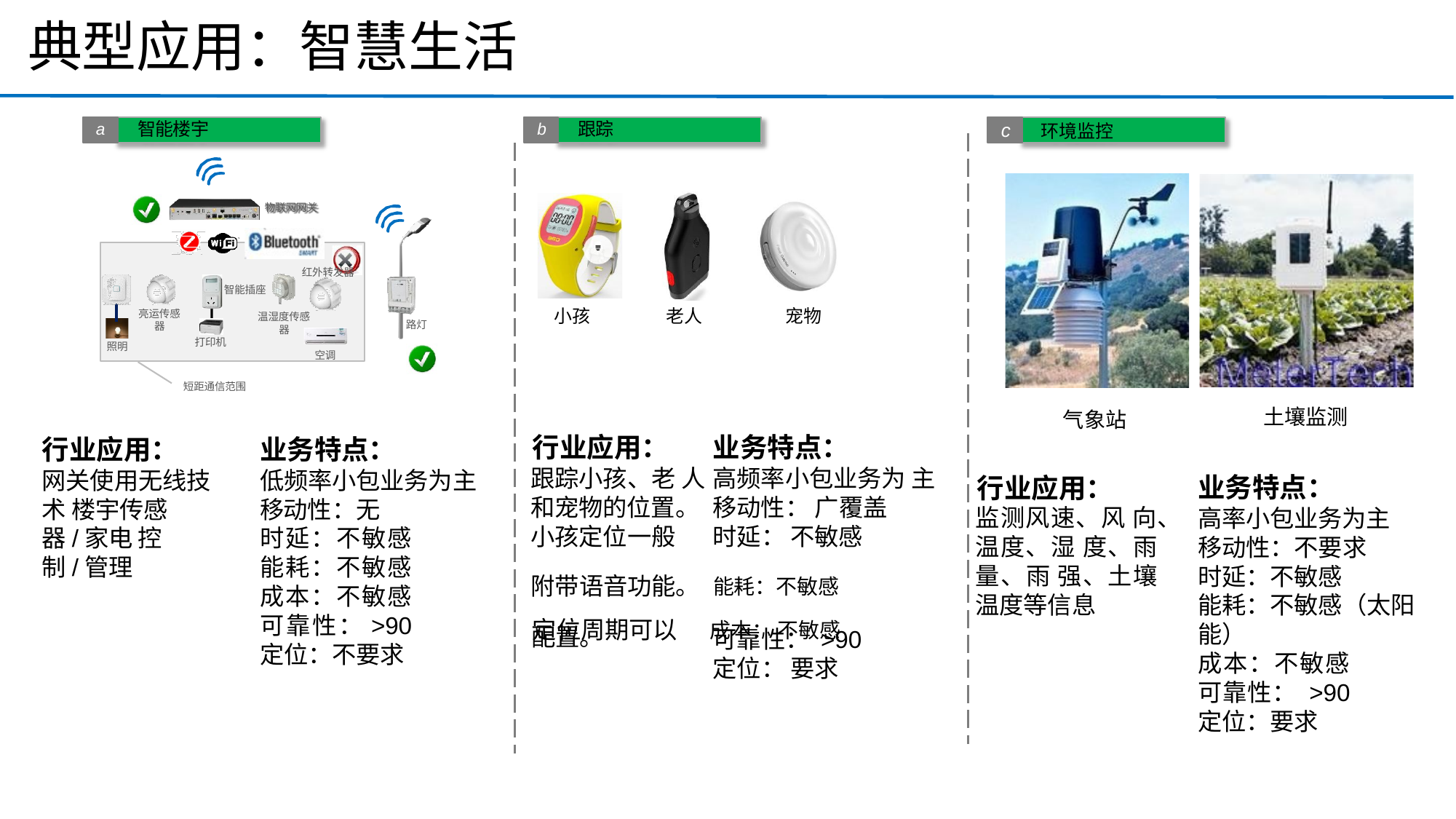

# 典型应用：智慧生活

c
环境监控
a	智能楼宇	b	跟踪

物联网网关

WiFi

红外转发器
智能插座

小孩
老人
宠物
亮运传感 器
温湿度传感 器
路灯

打印机
照明

空调

短距通信范围
土壤监测
气象站
行业应用：
跟踪小孩、老 人和宠物的位置。
小孩定位一般
配置。
业务特点：
高频率小包业务为 主
移动性： 广覆盖
时延： 不敏感
可靠性： >90 定位： 要求
行业应用：
网关使用无线技 术 楼宇传感器/家电 控制/管理
业务特点：
低频率小包业务为主 移动性：无
时延：不敏感 能耗：不敏感 成本：不敏感 可靠性：>90 定位：不要求
业务特点：
高率小包业务为主 移动性：不要求
时延：不敏感
能耗：不敏感（太阳 能）
成本：不敏感 可靠性： >90 定位：要求
行业应用：
监测风速、风 向、温度、湿 度、雨量、雨 强、土壤温度等信息
附带语音功能。  能耗：不敏感
定位周期可以      成本： 不敏感